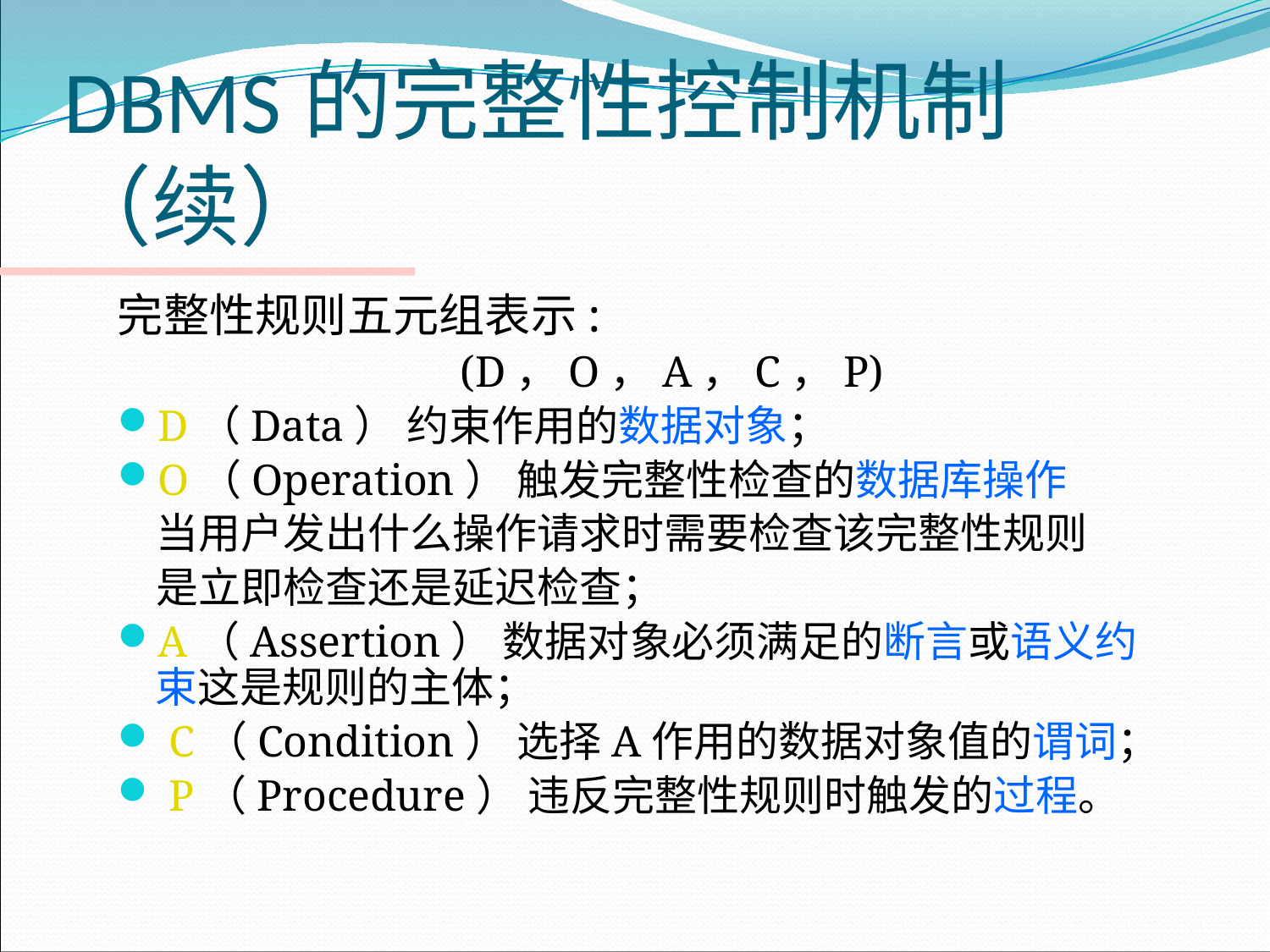

# DBMS的完整性控制机制（续）
完整性规则五元组表示:
			(D，O，A，C，P)
D（Data） 约束作用的数据对象；
O（Operation） 触发完整性检查的数据库操作
   当用户发出什么操作请求时需要检查该完整性规则
   是立即检查还是延迟检查；
A（Assertion） 数据对象必须满足的断言或语义约束这是规则的主体；
 C（Condition） 选择A作用的数据对象值的谓词；
 P（Procedure） 违反完整性规则时触发的过程。

505